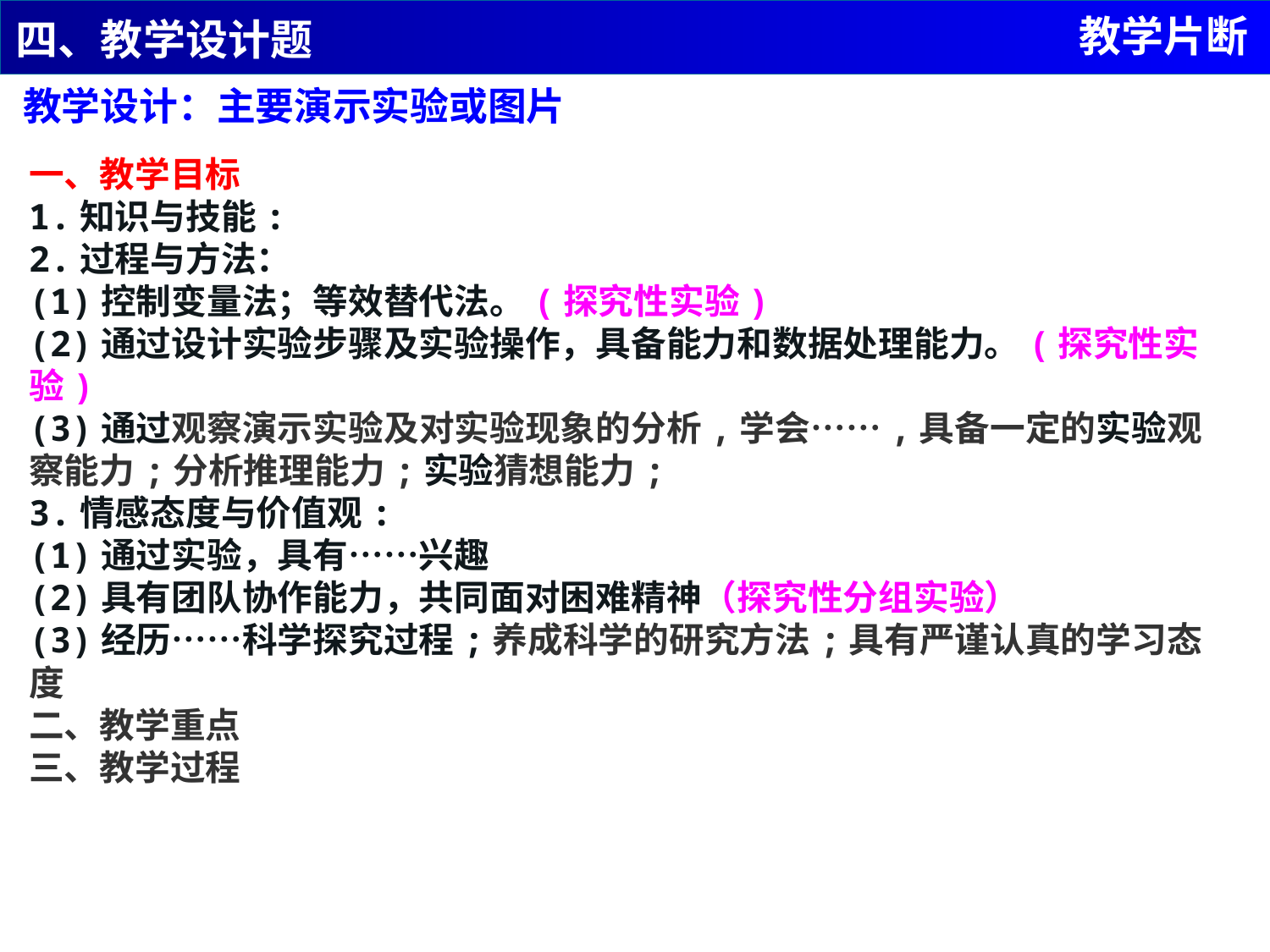

教学片断
四、教学设计题
教学设计：主要演示实验或图片
一、教学目标
1.知识与技能:
2.过程与方法：
(1)控制变量法；等效替代法。(探究性实验)
(2)通过设计实验步骤及实验操作，具备能力和数据处理能力。(探究性实验)
(3)通过观察演示实验及对实验现象的分析,学会……,具备一定的实验观察能力;分析推理能力;实验猜想能力;
3.情感态度与价值观:
(1)通过实验，具有……兴趣
(2)具有团队协作能力，共同面对困难精神（探究性分组实验）
(3)经历……科学探究过程;养成科学的研究方法;具有严谨认真的学习态度
二、教学重点
三、教学过程